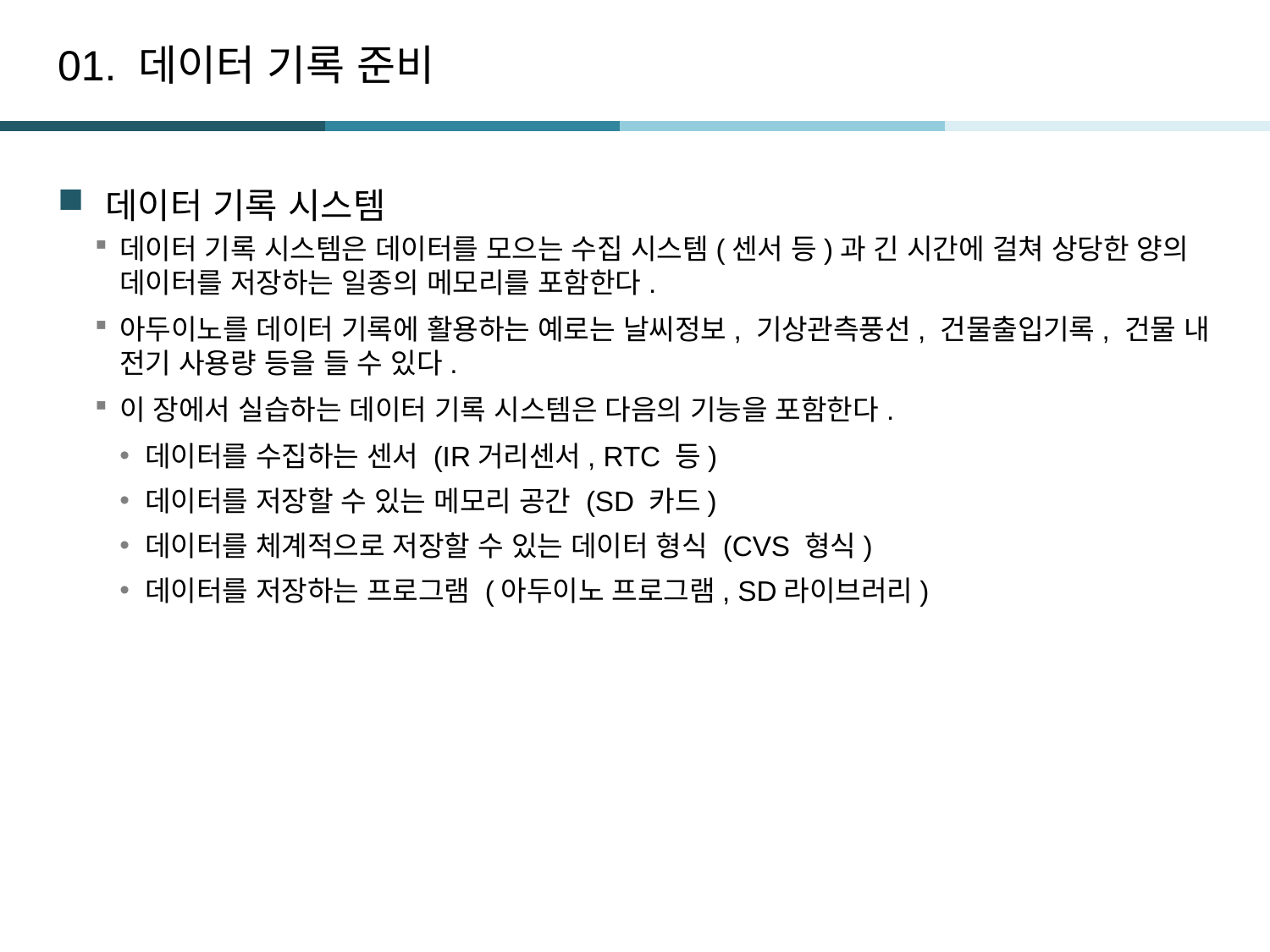

# 01. 데이터 기록 준비
데이터 기록 시스템
데이터 기록 시스템은 데이터를 모으는 수집 시스템(센서 등)과 긴 시간에 걸쳐 상당한 양의 데이터를 저장하는 일종의 메모리를 포함한다.
아두이노를 데이터 기록에 활용하는 예로는 날씨정보, 기상관측풍선, 건물출입기록, 건물 내 전기 사용량 등을 들 수 있다.
이 장에서 실습하는 데이터 기록 시스템은 다음의 기능을 포함한다.
데이터를 수집하는 센서 (IR거리센서, RTC 등)
데이터를 저장할 수 있는 메모리 공간 (SD 카드)
데이터를 체계적으로 저장할 수 있는 데이터 형식 (CVS 형식)
데이터를 저장하는 프로그램 (아두이노 프로그램, SD라이브러리)